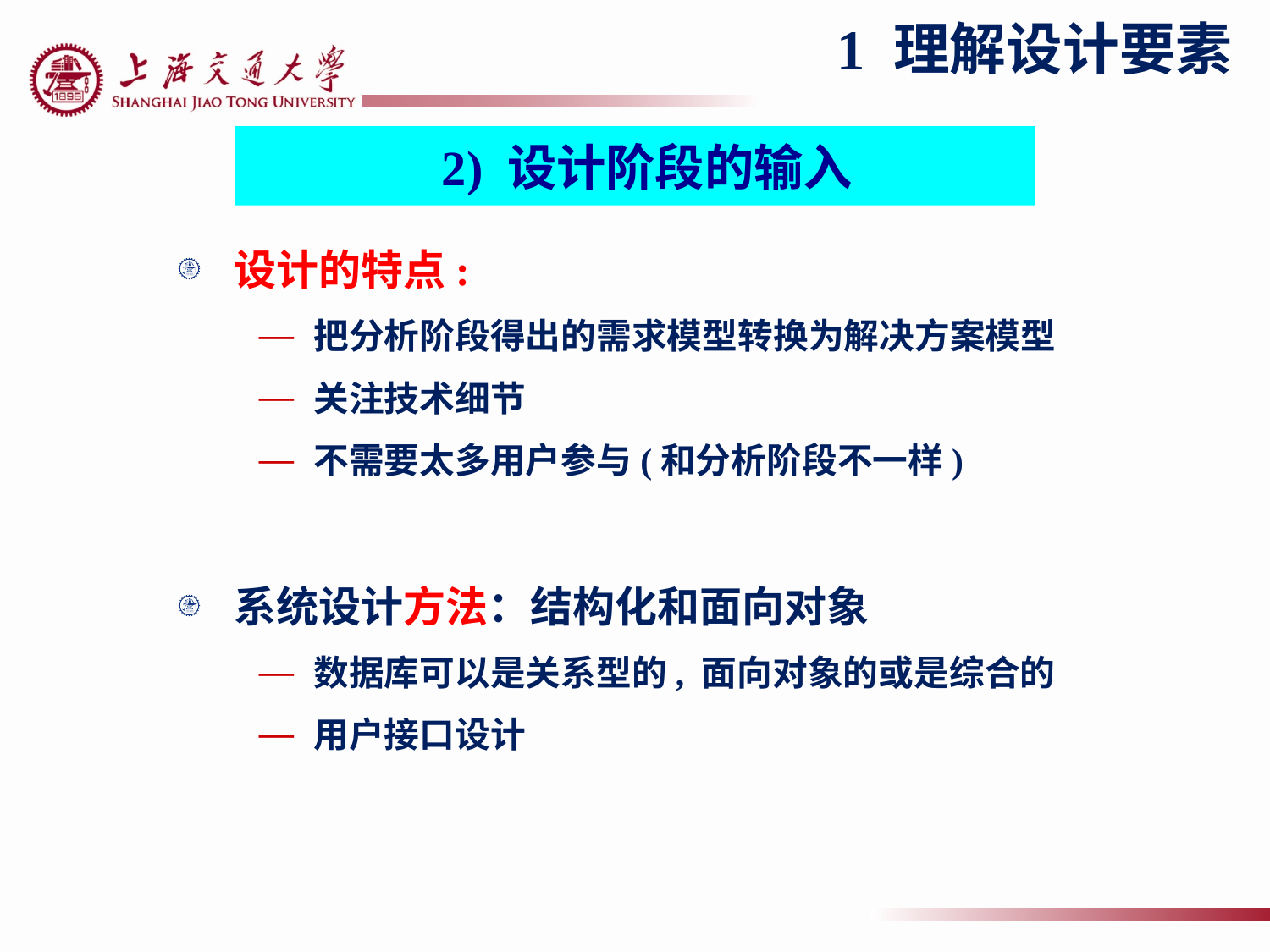

1 理解设计要素
  2) 设计阶段的输入
设计的特点:
把分析阶段得出的需求模型转换为解决方案模型
关注技术细节
不需要太多用户参与(和分析阶段不一样)

系统设计方法：结构化和面向对象
数据库可以是关系型的, 面向对象的或是综合的
用户接口设计